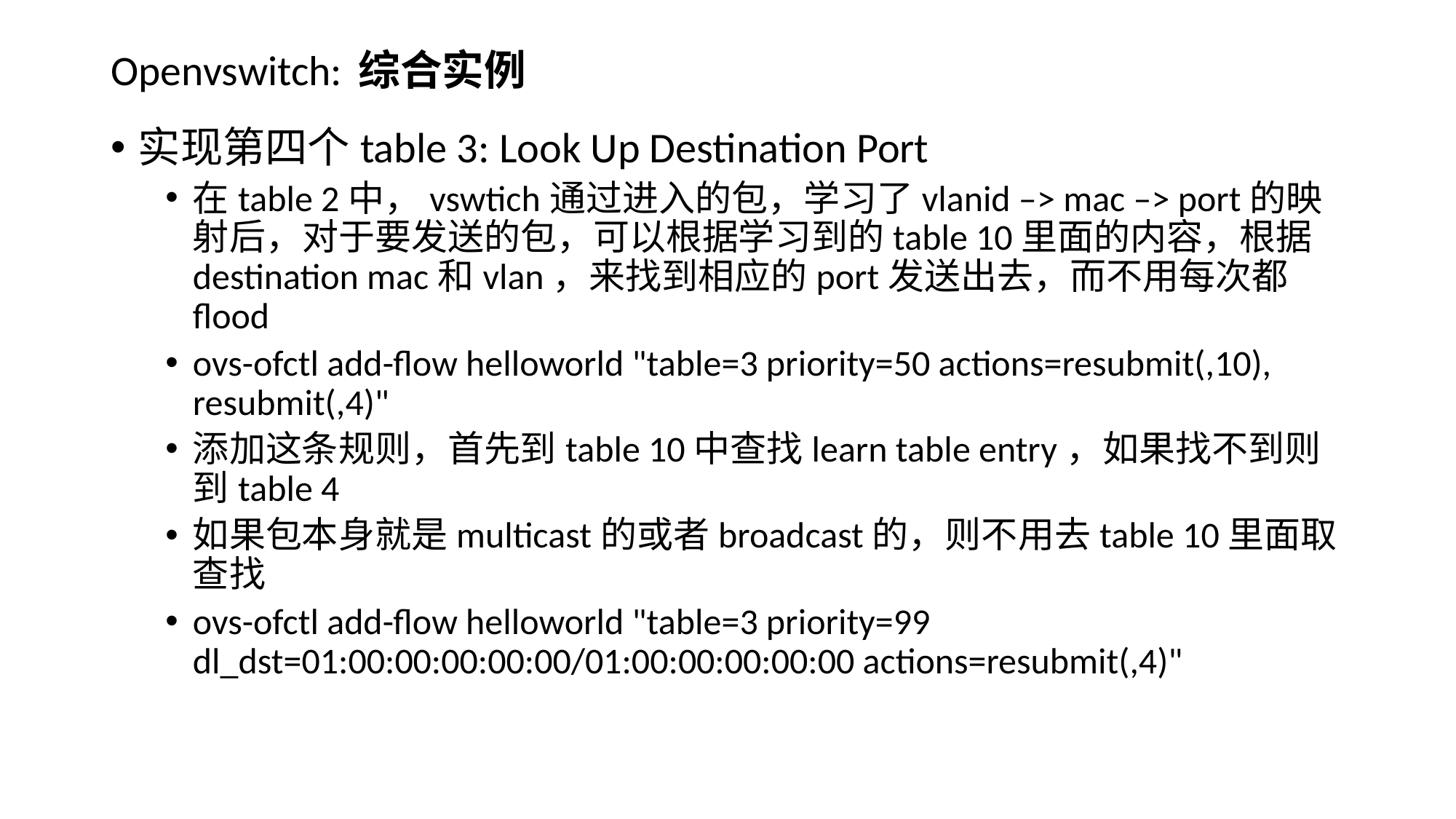

# Openvswitch: 综合实例
实现第四个table 3: Look Up Destination Port
在table 2中，vswtich通过进入的包，学习了vlanid –> mac –> port的映射后，对于要发送的包，可以根据学习到的table 10里面的内容，根据destination mac和vlan，来找到相应的port发送出去，而不用每次都flood
ovs-ofctl add-flow helloworld "table=3 priority=50 actions=resubmit(,10), resubmit(,4)"
添加这条规则，首先到table 10中查找learn table entry，如果找不到则到table 4
如果包本身就是multicast的或者broadcast的，则不用去table 10里面取查找
ovs-ofctl add-flow helloworld "table=3 priority=99 dl_dst=01:00:00:00:00:00/01:00:00:00:00:00 actions=resubmit(,4)"